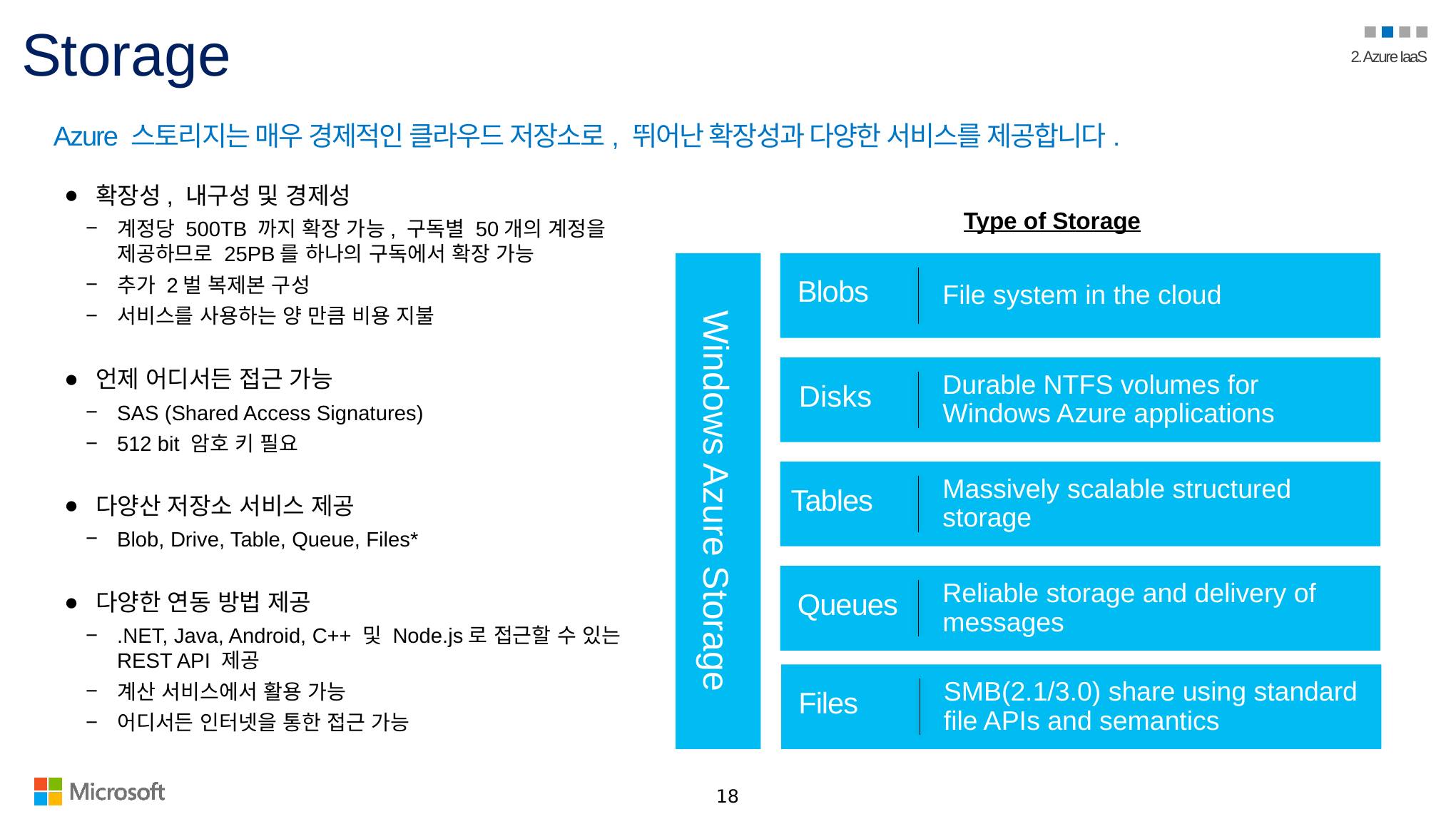

# Storage
Azure 스토리지는 매우 경제적인 클라우드 저장소로, 뛰어난 확장성과 다양한 서비스를 제공합니다.
확장성, 내구성 및 경제성
계정당 500TB 까지 확장 가능, 구독별 50개의 계정을 제공하므로 25PB를 하나의 구독에서 확장 가능
추가 2벌 복제본 구성
서비스를 사용하는 양 만큼 비용 지불

언제 어디서든 접근 가능
SAS (Shared Access Signatures)
512 bit 암호 키 필요

다양산 저장소 서비스 제공
Blob, Drive, Table, Queue, Files*

다양한 연동 방법 제공
.NET, Java, Android, C++ 및 Node.js로 접근할 수 있는 REST API 제공
계산 서비스에서 활용 가능
어디서든 인터넷을 통한 접근 가능
Type of Storage
Windows Azure Storage
 Blobs
File system in the cloud
 Disks
Durable NTFS volumes for Windows Azure applications
Tables
Massively scalable structured storage
 Queues
Reliable storage and delivery of messages
 Files
SMB(2.1/3.0) share using standard file APIs and semantics